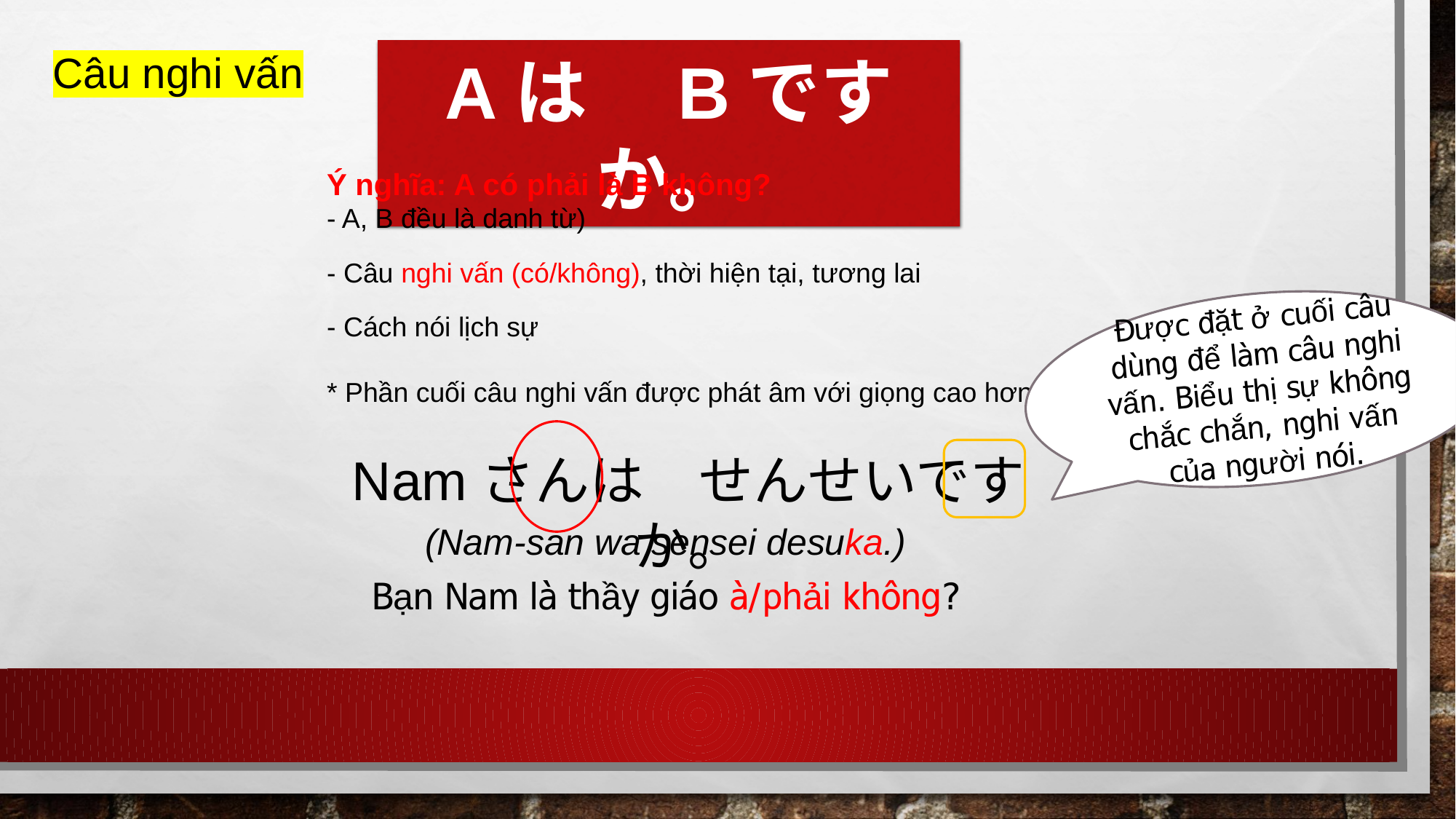

Câu nghi vấn
Aは　Bですか。
Ý nghĩa: A có phải là B không?
- A, B đều là danh từ)
- Câu nghi vấn (có/không), thời hiện tại, tương lai
Được đặt ở cuối câu dùng để làm câu nghi vấn. Biểu thị sự không chắc chắn, nghi vấn của người nói.
- Cách nói lịch sự

* Phần cuối câu nghi vấn được phát âm với giọng cao hơn

Namさんは　せんせいですか。
(Nam-san wa sensei desuka.)
Bạn Nam là thầy giáo à/phải không?